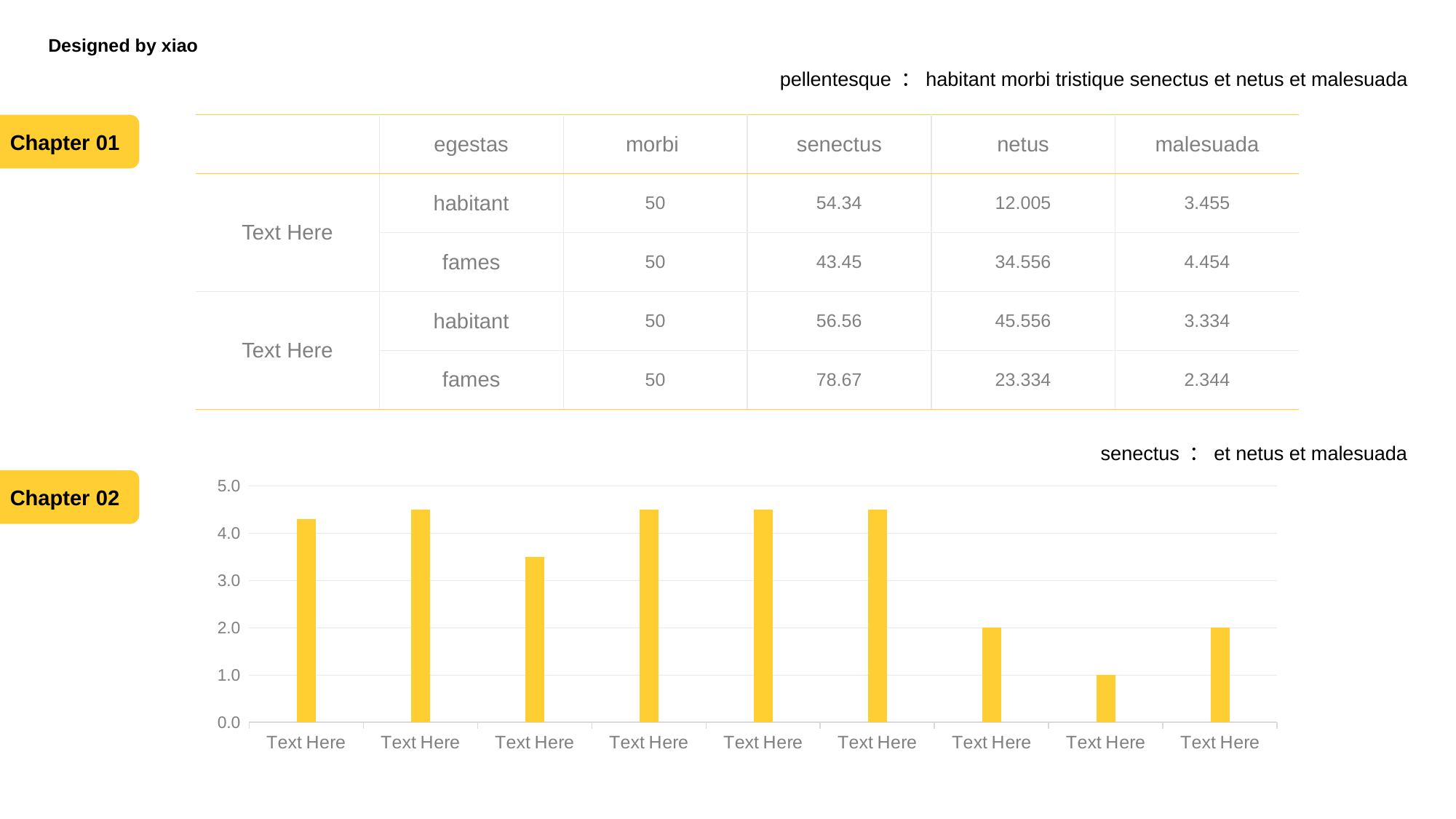

Designed by xiao
pellentesque ：habitant morbi tristique senectus et netus et malesuada
Chapter 01
|  | egestas | morbi | senectus | netus | malesuada |
| --- | --- | --- | --- | --- | --- |
| Text Here | habitant | 50 | 54.34 | 12.005 | 3.455 |
|  | fames | 50 | 43.45 | 34.556 | 4.454 |
| Text Here | habitant | 50 | 56.56 | 45.556 | 3.334 |
|  | fames | 50 | 78.67 | 23.334 | 2.344 |
senectus ：et netus et malesuada
Chapter 02

### Chart

| Category | 系列 1 |
|---|---|
| Text Here | 4.3 |
| Text Here | 4.5 |
| Text Here | 3.5 |
| Text Here | 4.5 |
| Text Here | 4.5 |
| Text Here | 4.5 |
| Text Here | 2.0 |
| Text Here | 1.0 |
| Text Here | 2.0 |